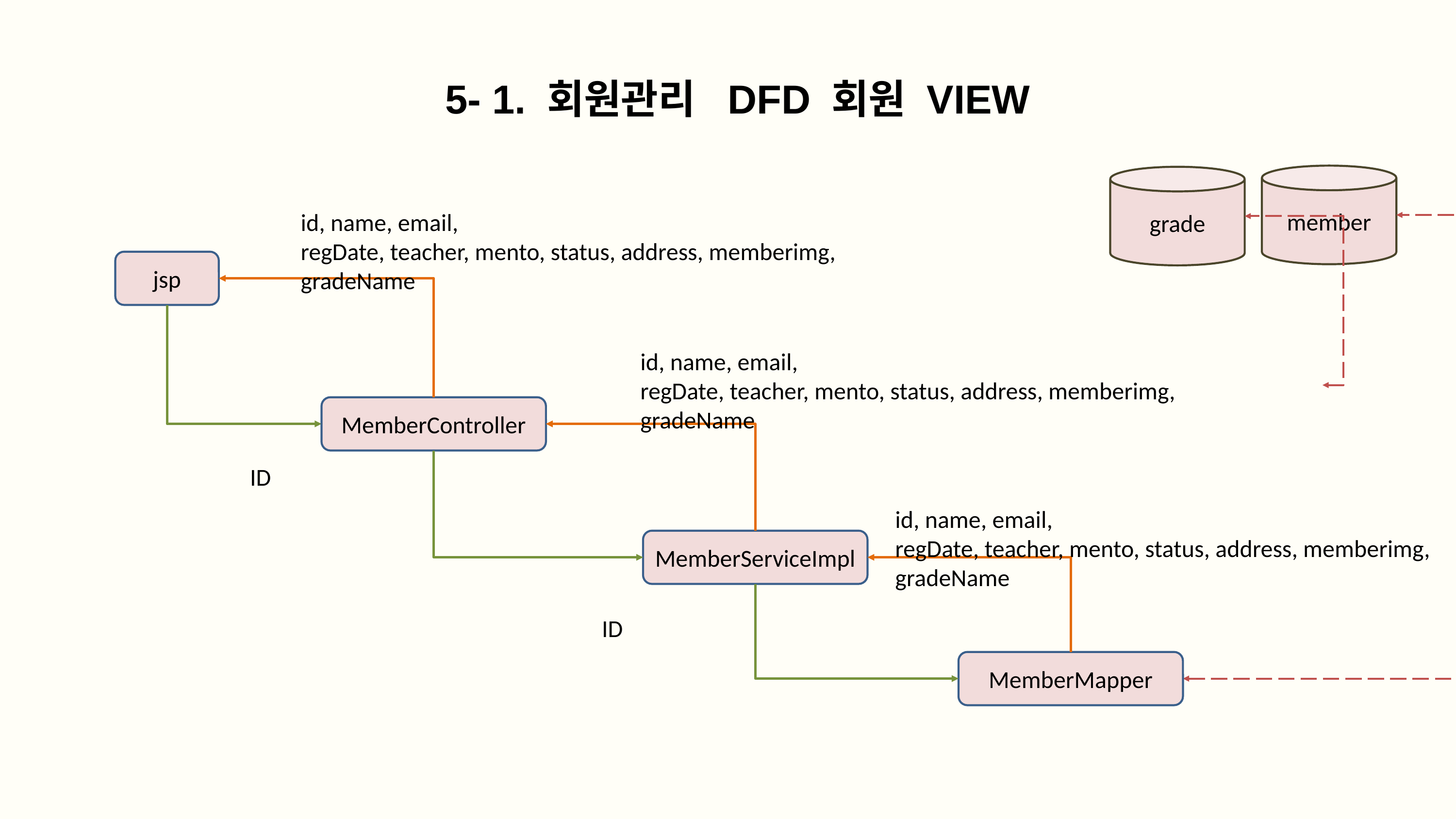

5- 1. 회원관리  DFD 회원 VIEW
member
grade
id, name, email,
regDate, teacher, mento, status, address, memberimg,
gradeName
jsp
id, name, email,
regDate, teacher, mento, status, address, memberimg,
gradeName
MemberController

ID
id, name, email,
regDate, teacher, mento, status, address, memberimg,
gradeName
MemberServiceImpl

ID
MemberMapper